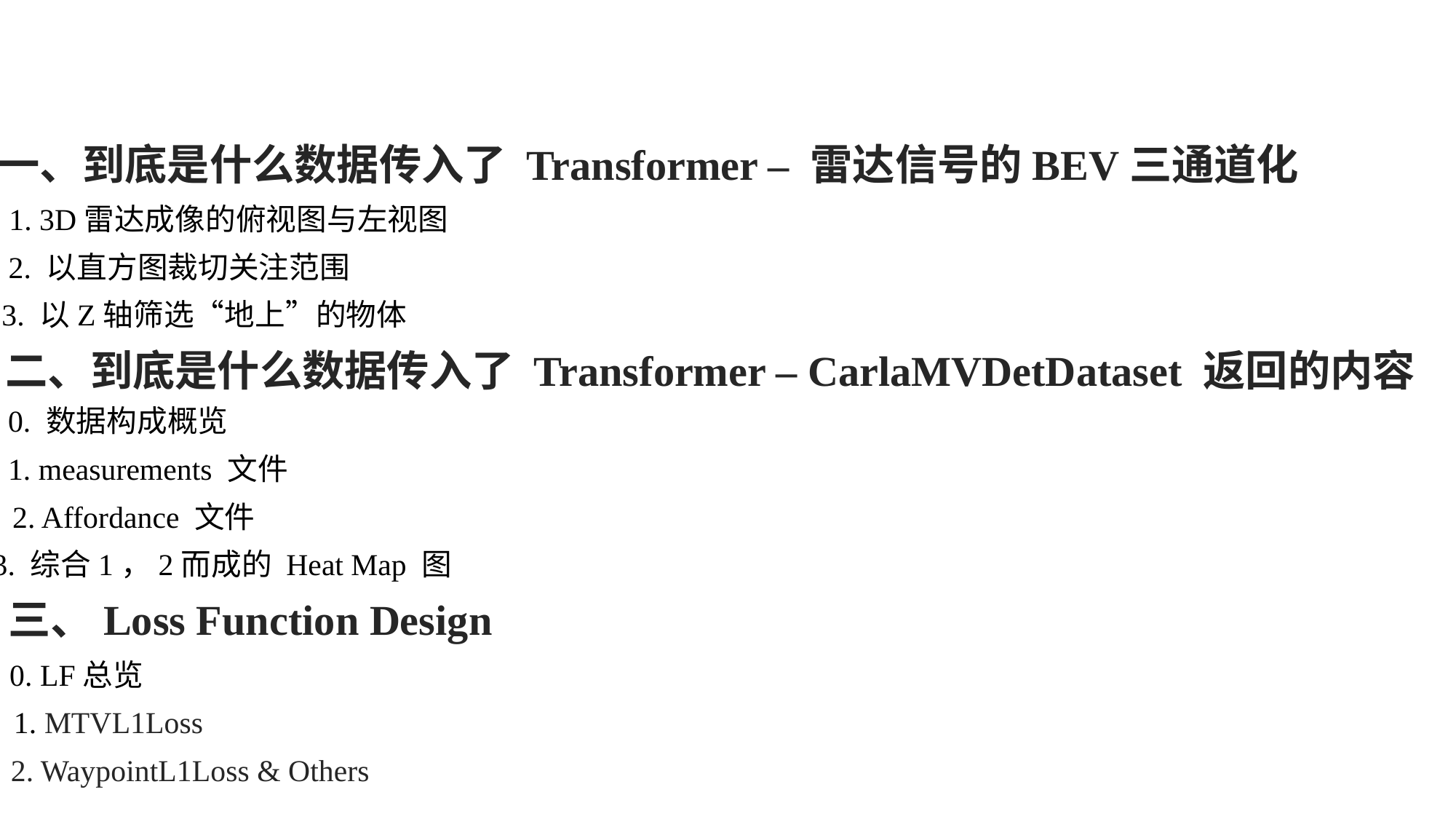

一、到底是什么数据传入了 Transformer – 雷达信号的BEV三通道化
1. 3D雷达成像的俯视图与左视图
2. 以直方图裁切关注范围
3. 以Z轴筛选“地上”的物体
二、到底是什么数据传入了 Transformer – CarlaMVDetDataset 返回的内容
0. 数据构成概览
1. measurements 文件
2. Affordance 文件
3. 综合1，2而成的 Heat Map 图
三、Loss Function Design
0. LF总览
1. MTVL1Loss
2. WaypointL1Loss & Others